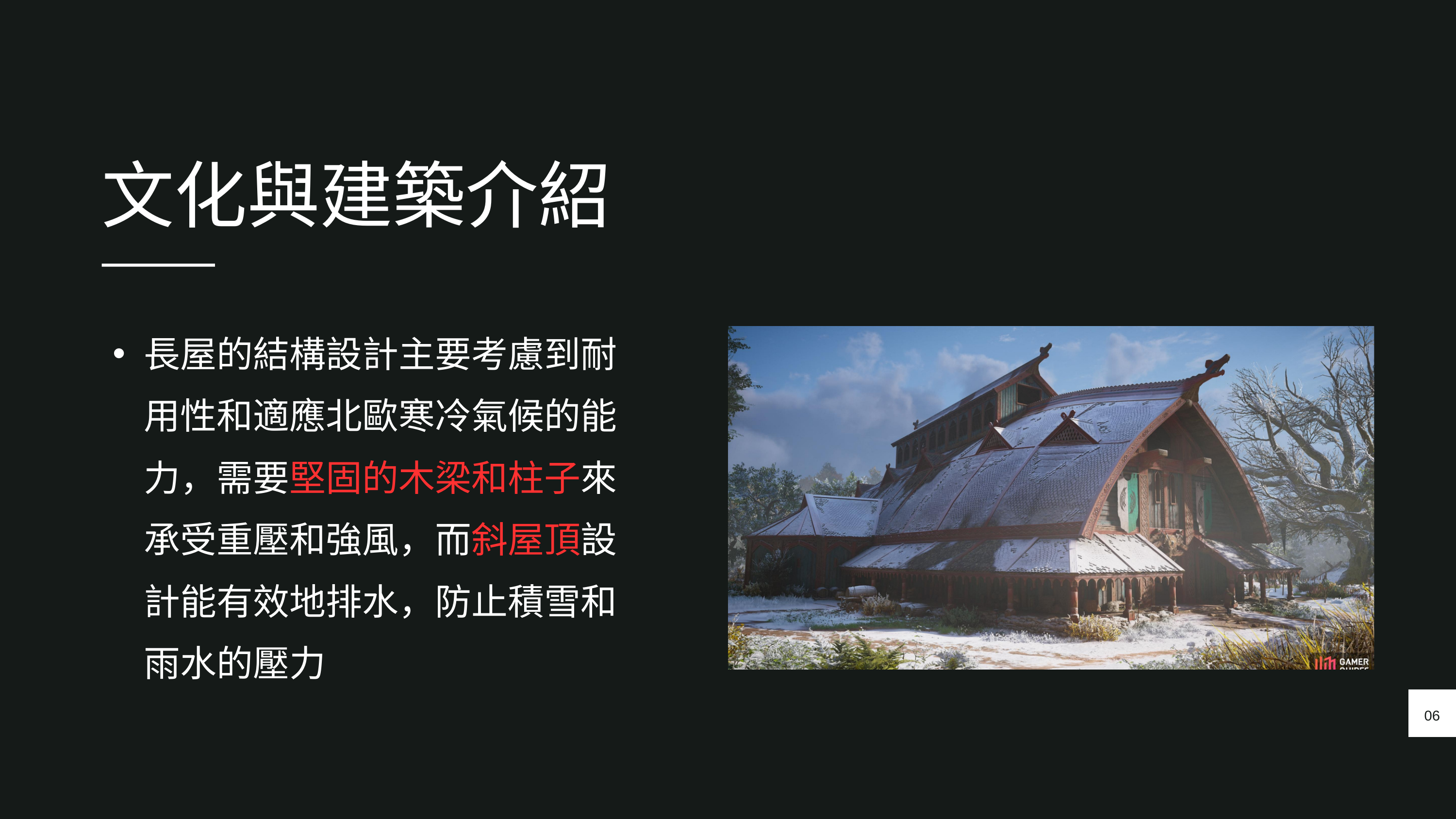

文化與建築介紹

長屋的結構設計主要考慮到耐用性和適應北歐寒冷氣候的能力，需要堅固的木梁和柱子來承受重壓和強風，而斜屋頂設計能有效地排水，防止積雪和雨水的壓力

06